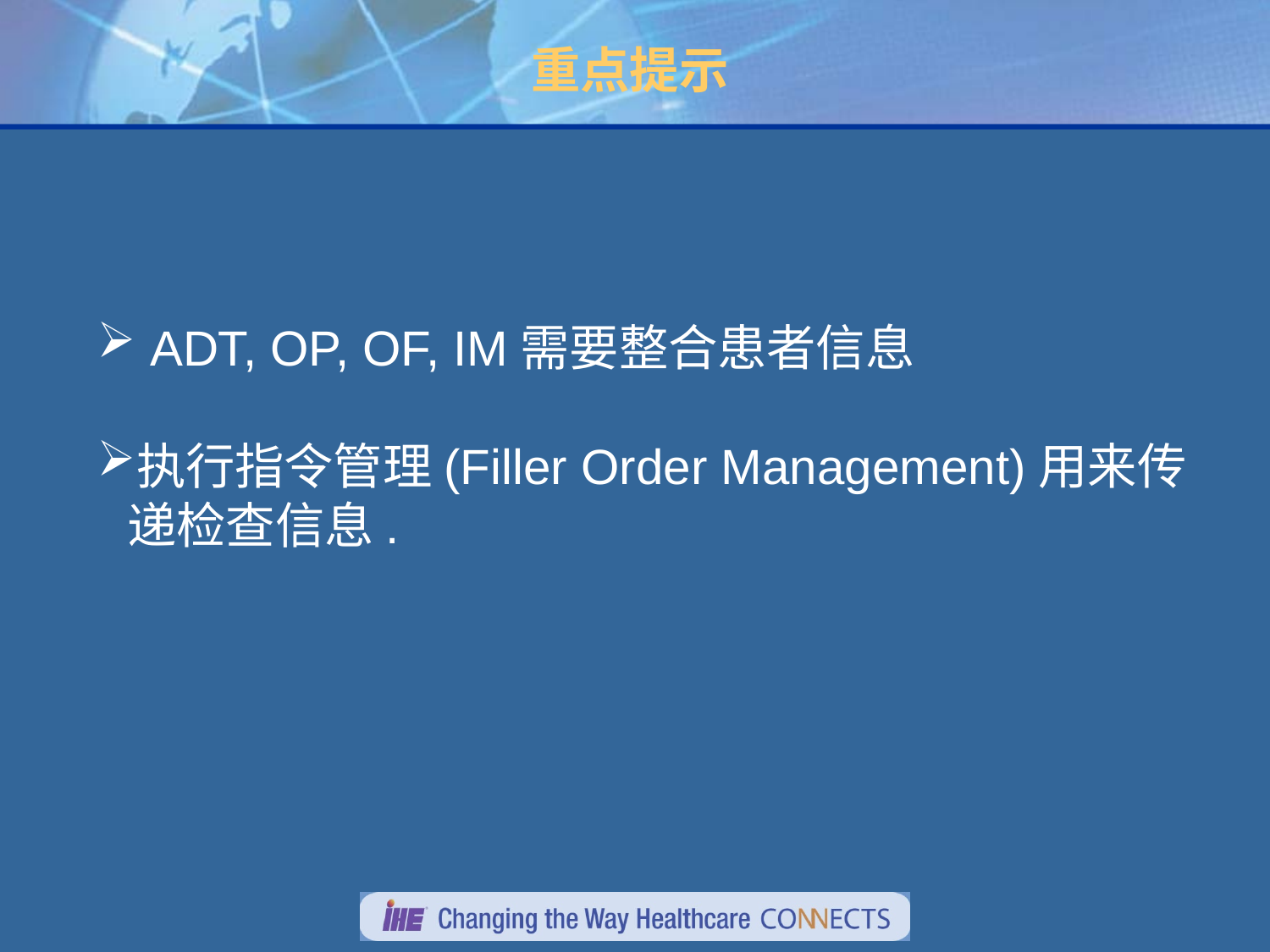

# 重点提示

 ADT, OP, OF, IM需要整合患者信息

执行指令管理(Filler Order Management)用来传递检查信息.